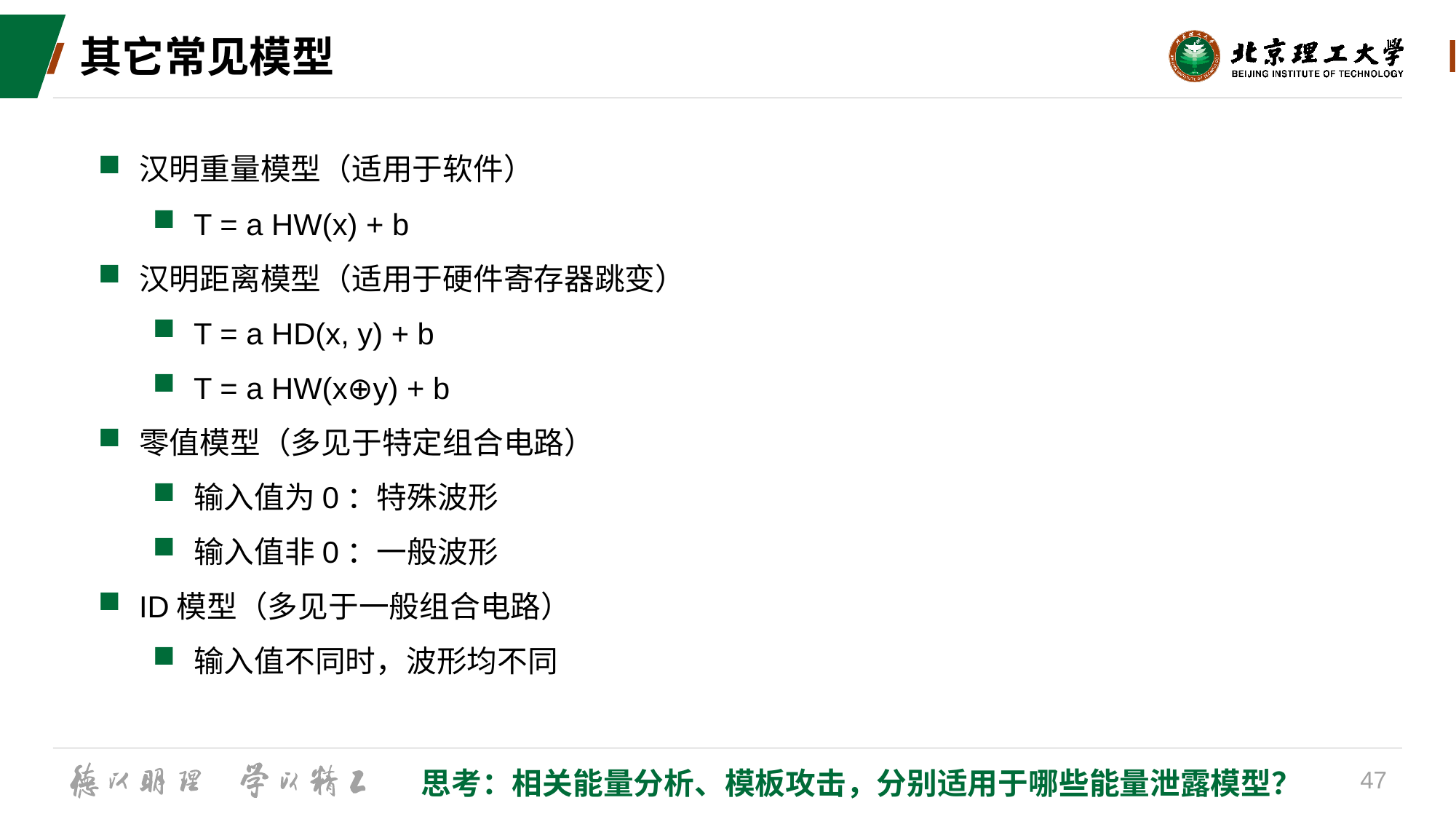

# 其它常见模型
汉明重量模型（适用于软件）
T = a HW(x) + b
汉明距离模型（适用于硬件寄存器跳变）
T = a HD(x, y) + b
T = a HW(x⊕y) + b
零值模型（多见于特定组合电路）
输入值为0：特殊波形
输入值非0：一般波形
ID模型（多见于一般组合电路）
输入值不同时，波形均不同
思考：相关能量分析、模板攻击，分别适用于哪些能量泄露模型？